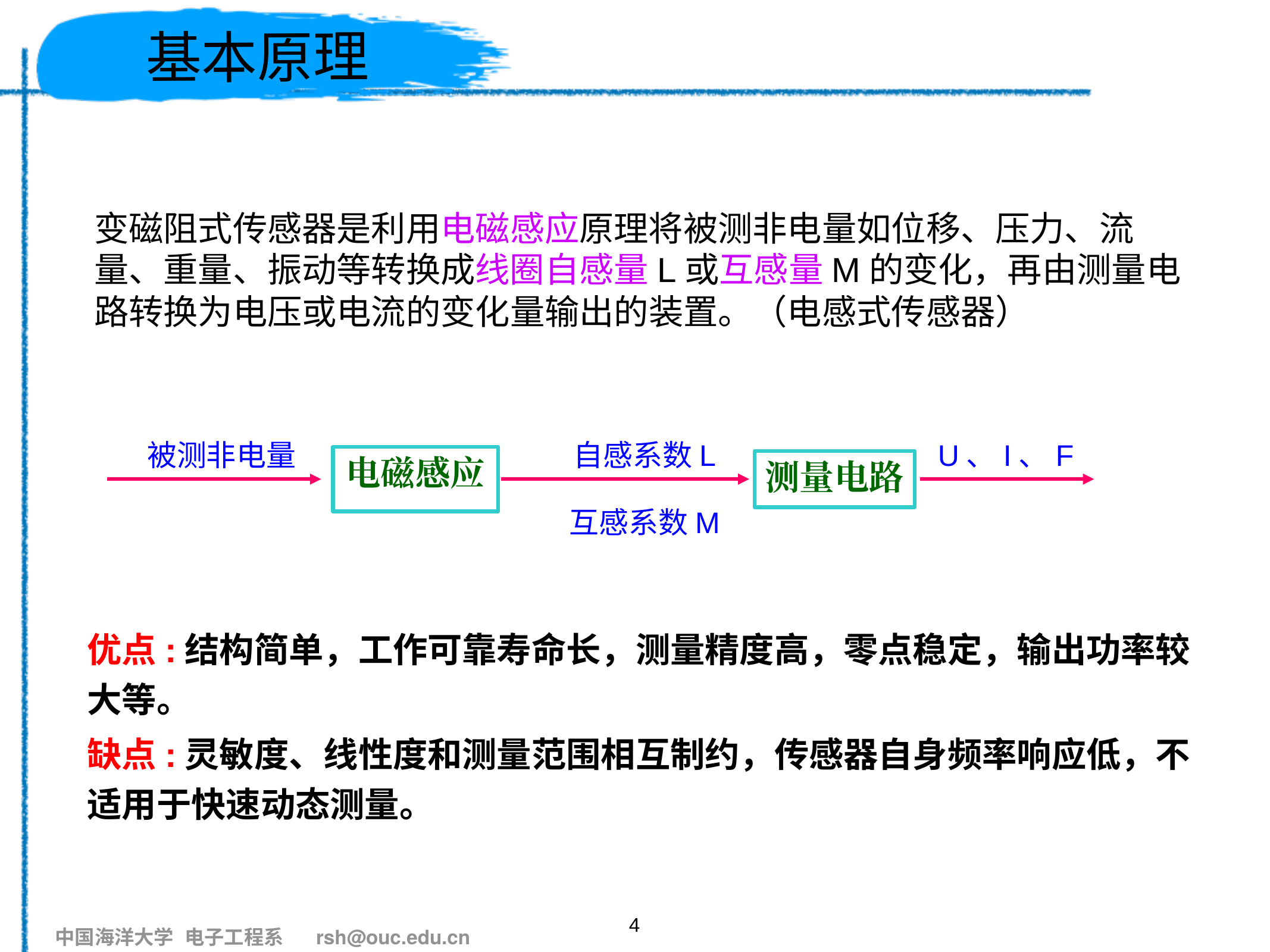

# 基本原理
变磁阻式传感器是利用电磁感应原理将被测非电量如位移、压力、流量、重量、振动等转换成线圈自感量L或互感量M的变化，再由测量电路转换为电压或电流的变化量输出的装置。（电感式传感器）

 被测非电量
自感系数L
 U、I、F
电磁感应
测量电路

互感系数M
优点:结构简单，工作可靠寿命长，测量精度高，零点稳定，输出功率较大等。
缺点:灵敏度、线性度和测量范围相互制约，传感器自身频率响应低，不适用于快速动态测量。
4